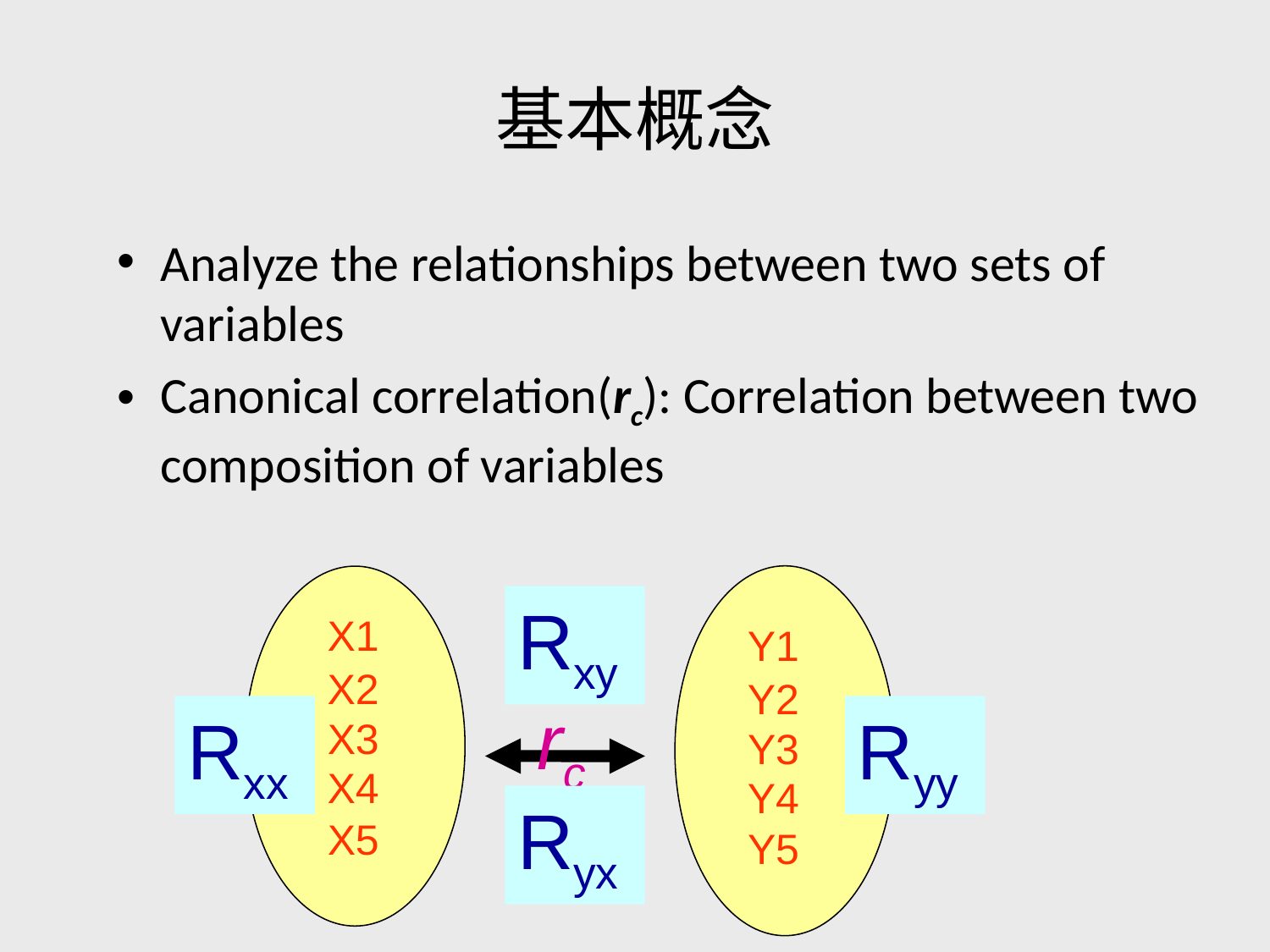

# 基本概念
Analyze the relationships between two sets of variables
Canonical correlation(rc): Correlation between two composition of variables

Rxy
X1
Y1
X2
Y2
rc
Rxx
Ryy
X3
Y3
X4

Y4
Ryx
X5
Y5
6